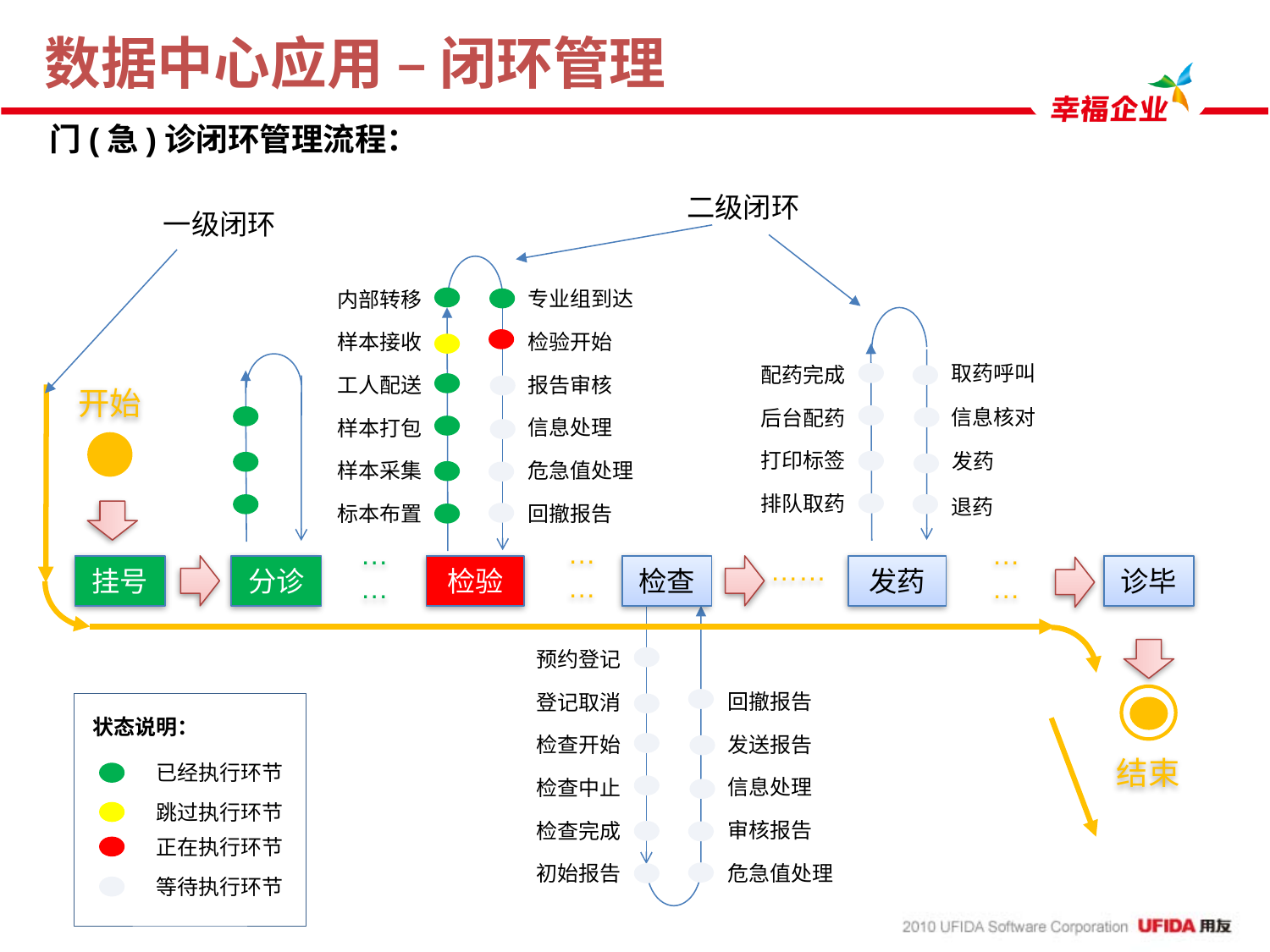

# 数据中心应用 – 闭环管理
门(急)诊闭环管理流程：
二级闭环
一级闭环

专业组到达
内部转移

检验开始
样本接收

取药呼叫
配药完成

报告审核
工人配送

开始
信息核对
后台配药

信息处理
样本打包

打印标签
发药

危急值处理
样本采集

排队取药
退药

回撤报告

标本布置

……
……
……
……
挂号

分诊
检验
检查

发药
诊毕

预约登记

回撤报告
登记取消

状态说明：
发送报告
检查开始

结束
已经执行环节

信息处理
检查中止

跳过执行环节

审核报告
检查完成

正在执行环节

危急值处理
初始报告

等待执行环节